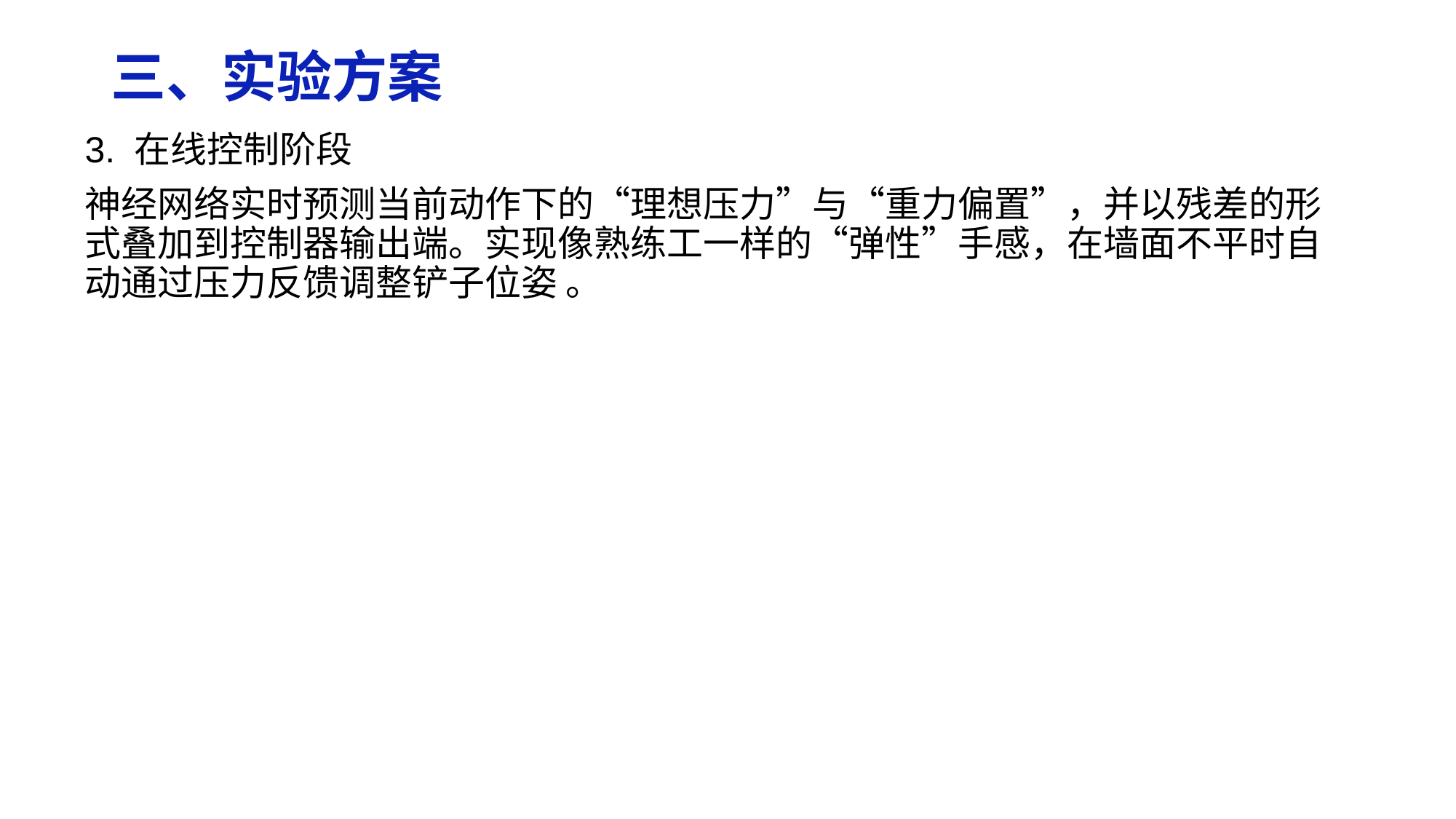

# 三、实验方案
3. 在线控制阶段
神经网络实时预测当前动作下的“理想压力”与“重力偏置”，并以残差的形式叠加到控制器输出端。实现像熟练工一样的“弹性”手感，在墙面不平时自动通过压力反馈调整铲子位姿 。